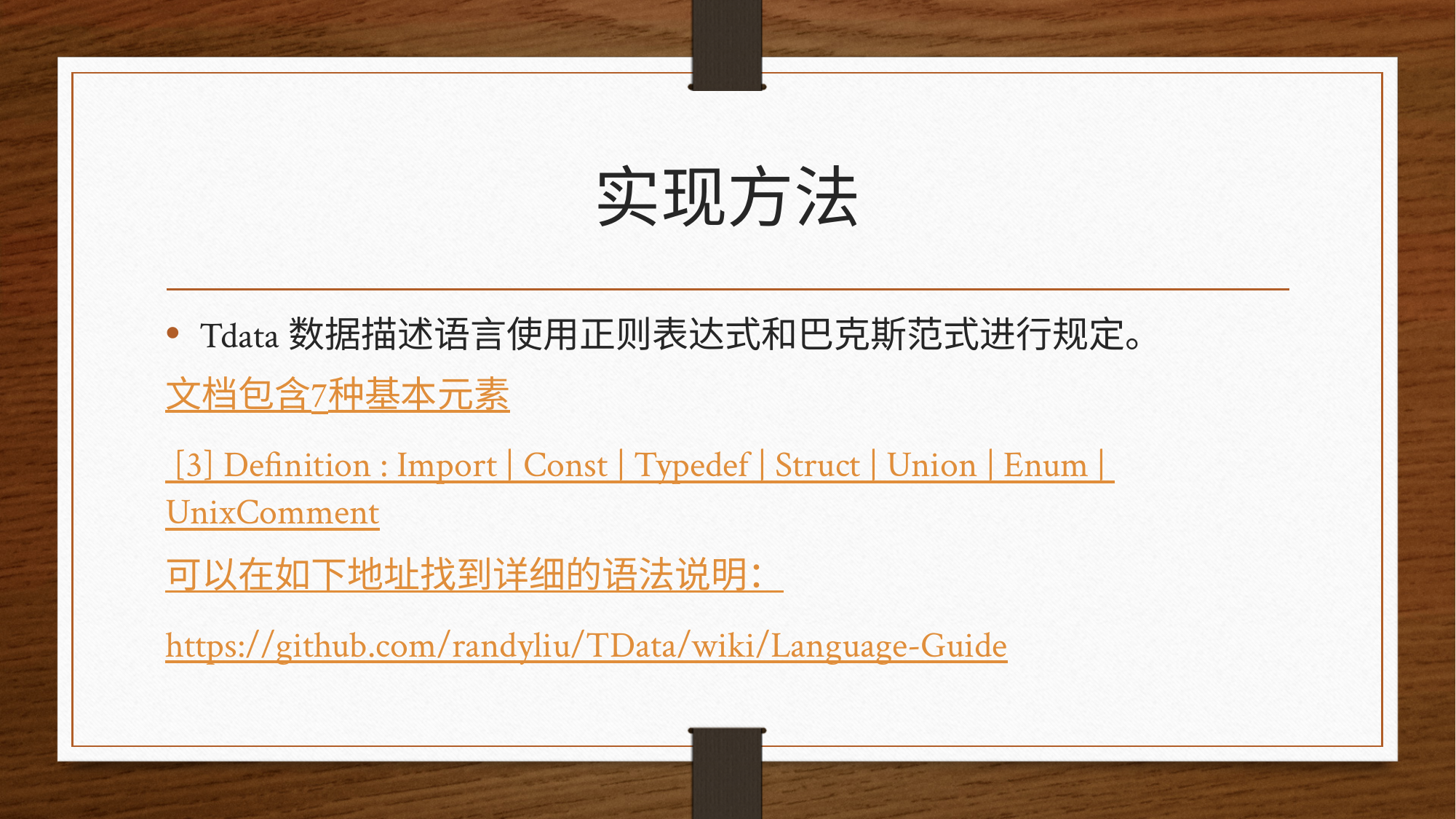

# 实现方法
Tdata数据描述语言使用正则表达式和巴克斯范式进行规定。
文档包含7种基本元素
 [3] Definition : Import | Const | Typedef | Struct | Union | Enum | UnixComment
可以在如下地址找到详细的语法说明：
https://github.com/randyliu/TData/wiki/Language-Guide